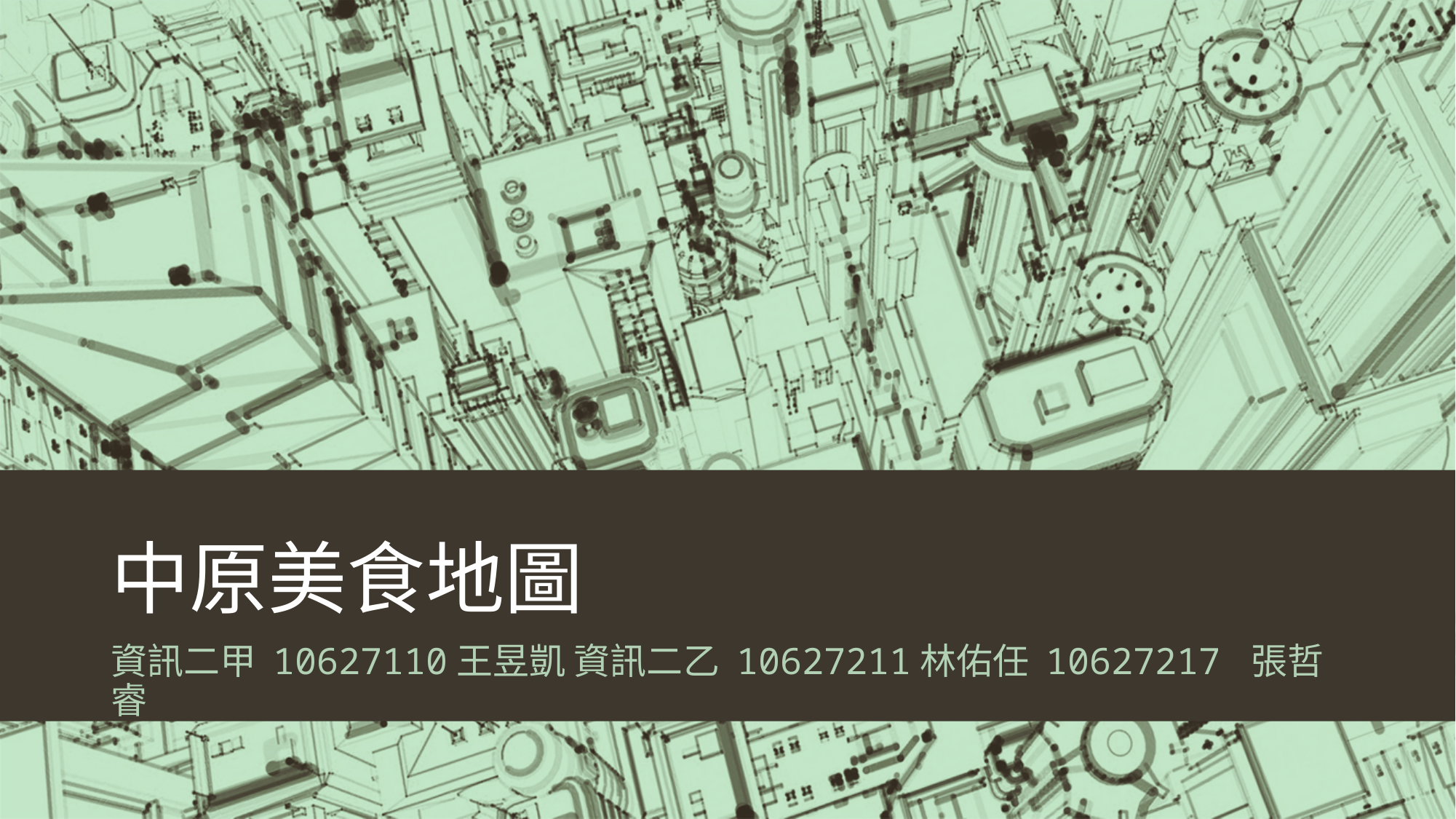

# 中原美食地圖
資訊二甲 10627110王昱凱 資訊二乙 10627211林佑任 10627217 張哲睿